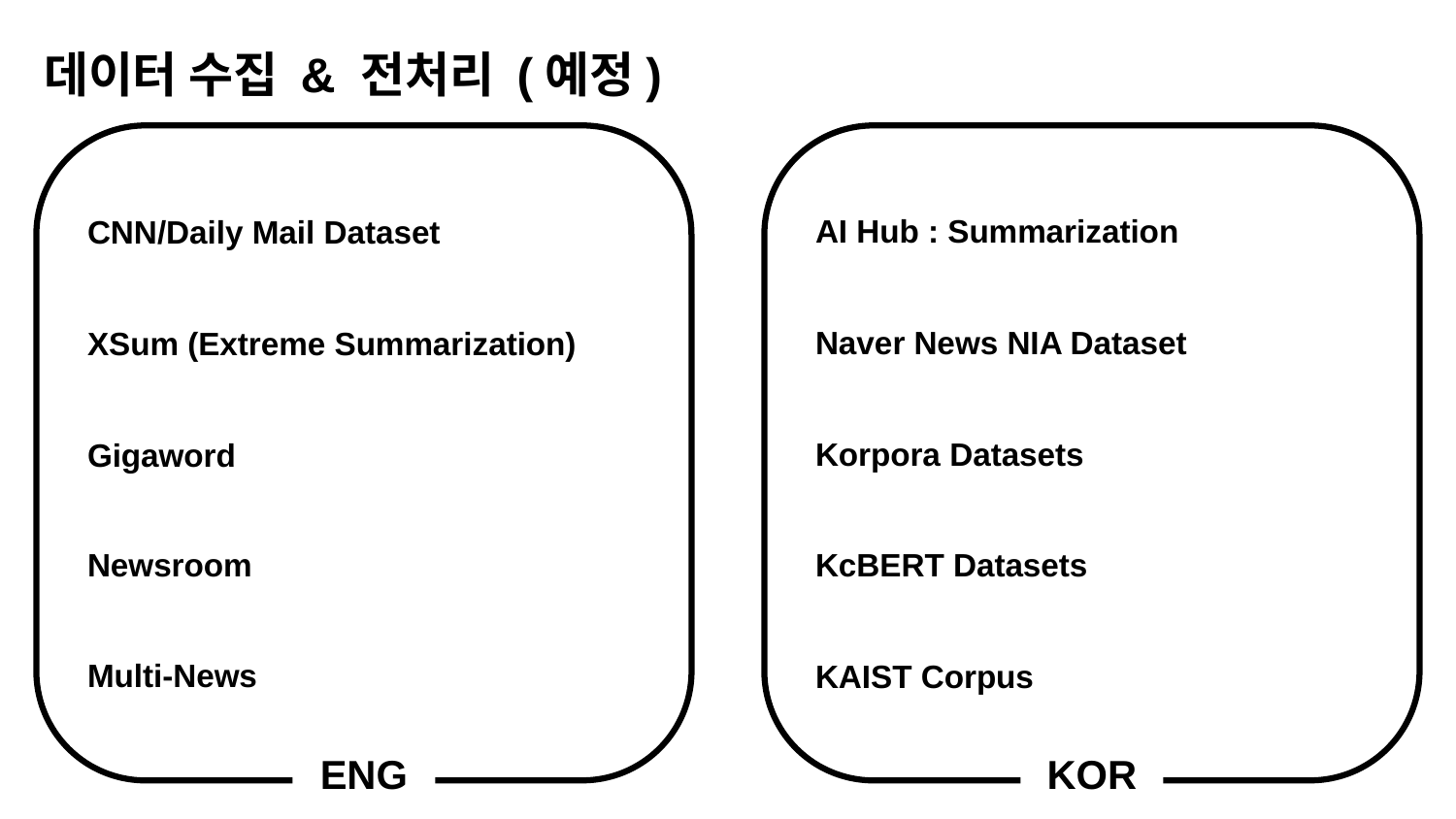

# 데이터 수집 & 전처리 (예정)

AI Hub : Summarization
CNN/Daily Mail Dataset
Naver News NIA Dataset
XSum (Extreme Summarization)
Korpora Datasets
Gigaword
Newsroom
KcBERT Datasets
Multi-News
KAIST Corpus
ENG
KOR